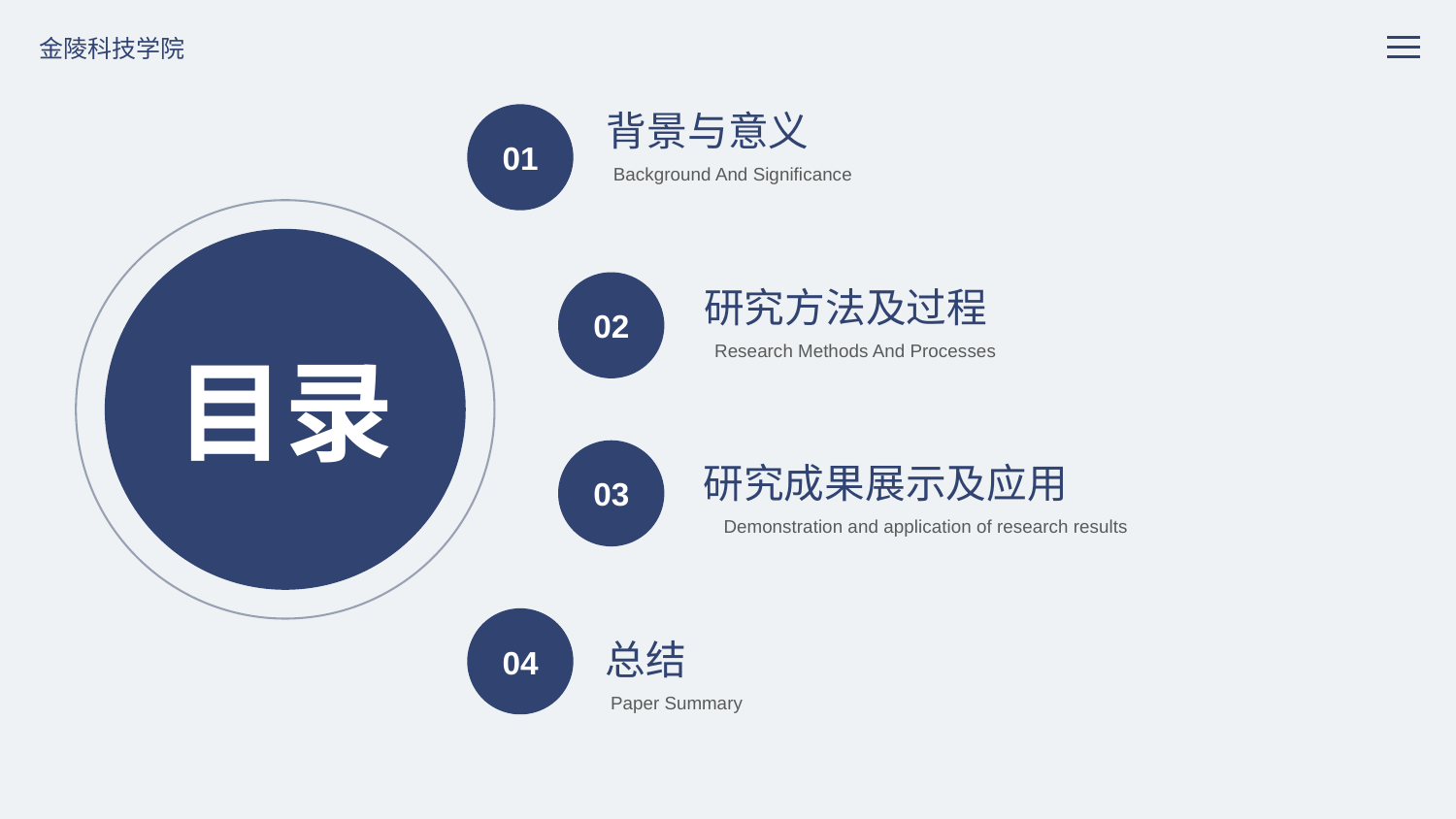

金陵科技学院
背景与意义
Background And Significance
01

02
研究方法及过程
Research Methods And Processes
目录
03
研究成果展示及应用
Demonstration and application of research results
04
总结
Paper Summary